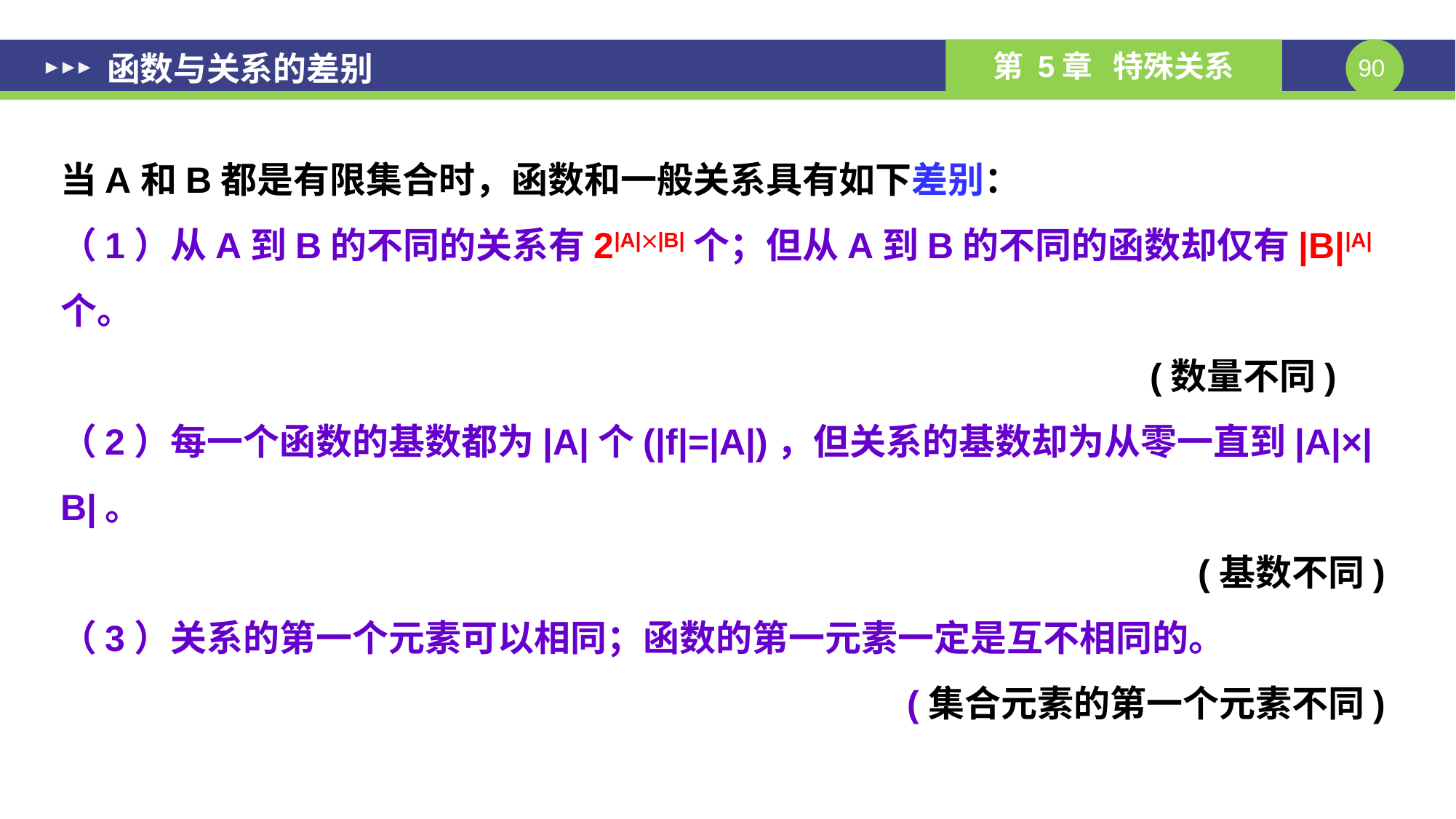

# 函数与关系的差别
当A和B都是有限集合时，函数和一般关系具有如下差别：
（1）从A到B的不同的关系有2|A|×|B|个；但从A到B的不同的函数却仅有|B||A|个。
                                                                                                           (数量不同)
（2）每一个函数的基数都为|A|个(|f|=|A|)，但关系的基数却为从零一直到|A|×|B|。
                                                                                                 (基数不同)
（3）关系的第一个元素可以相同；函数的第一元素一定是互不相同的。
                                                                         (集合元素的第一个元素不同)